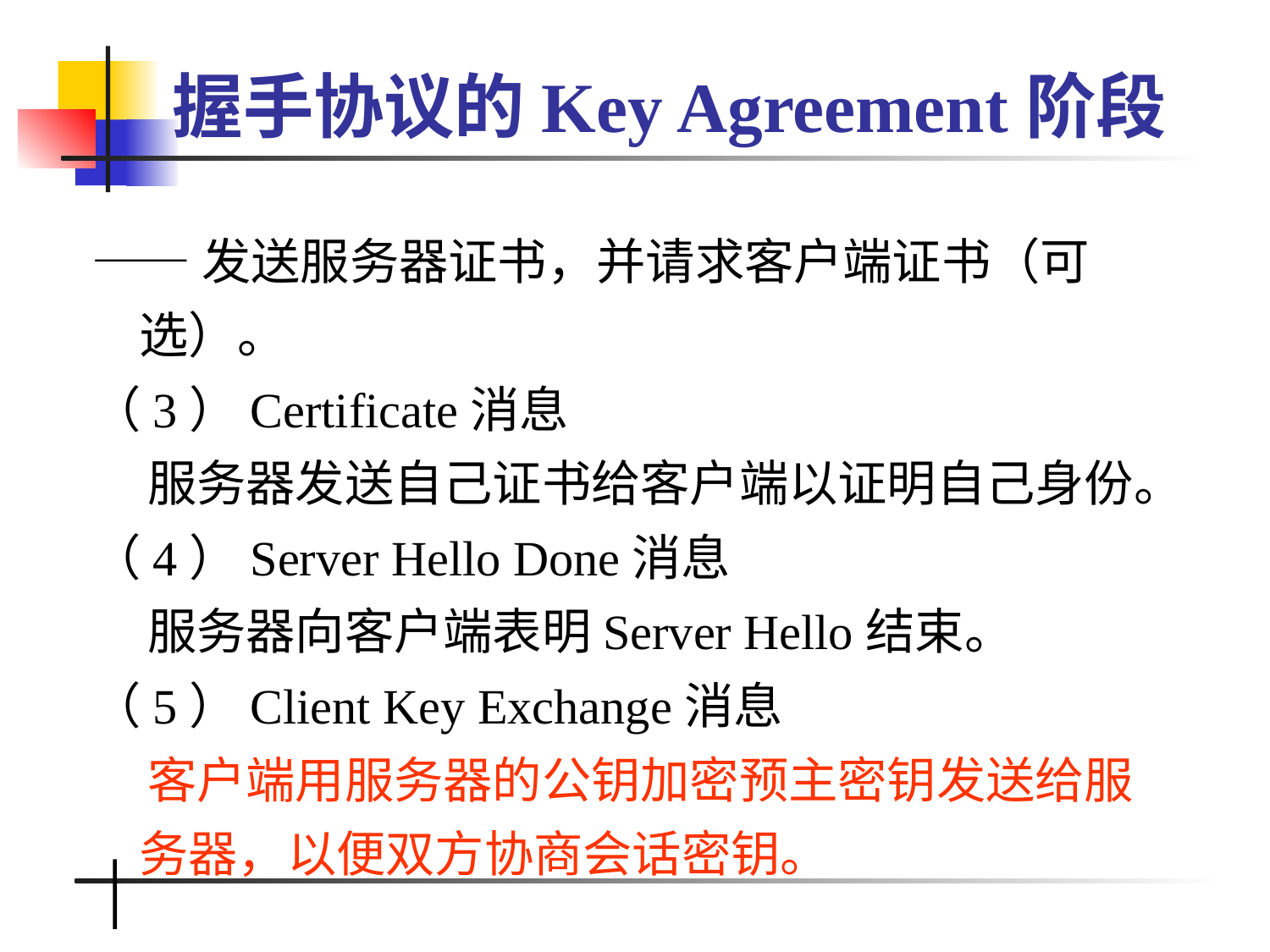

2021/11/15
49
# 握手协议的Key Agreement阶段
——发送服务器证书，并请求客户端证书（可选）。
（3）Certificate消息
    服务器发送自己证书给客户端以证明自己身份。
（4）Server Hello Done消息
    服务器向客户端表明Server Hello结束。
（5）Client Key Exchange消息
    客户端用服务器的公钥加密预主密钥发送给服务器，以便双方协商会话密钥。